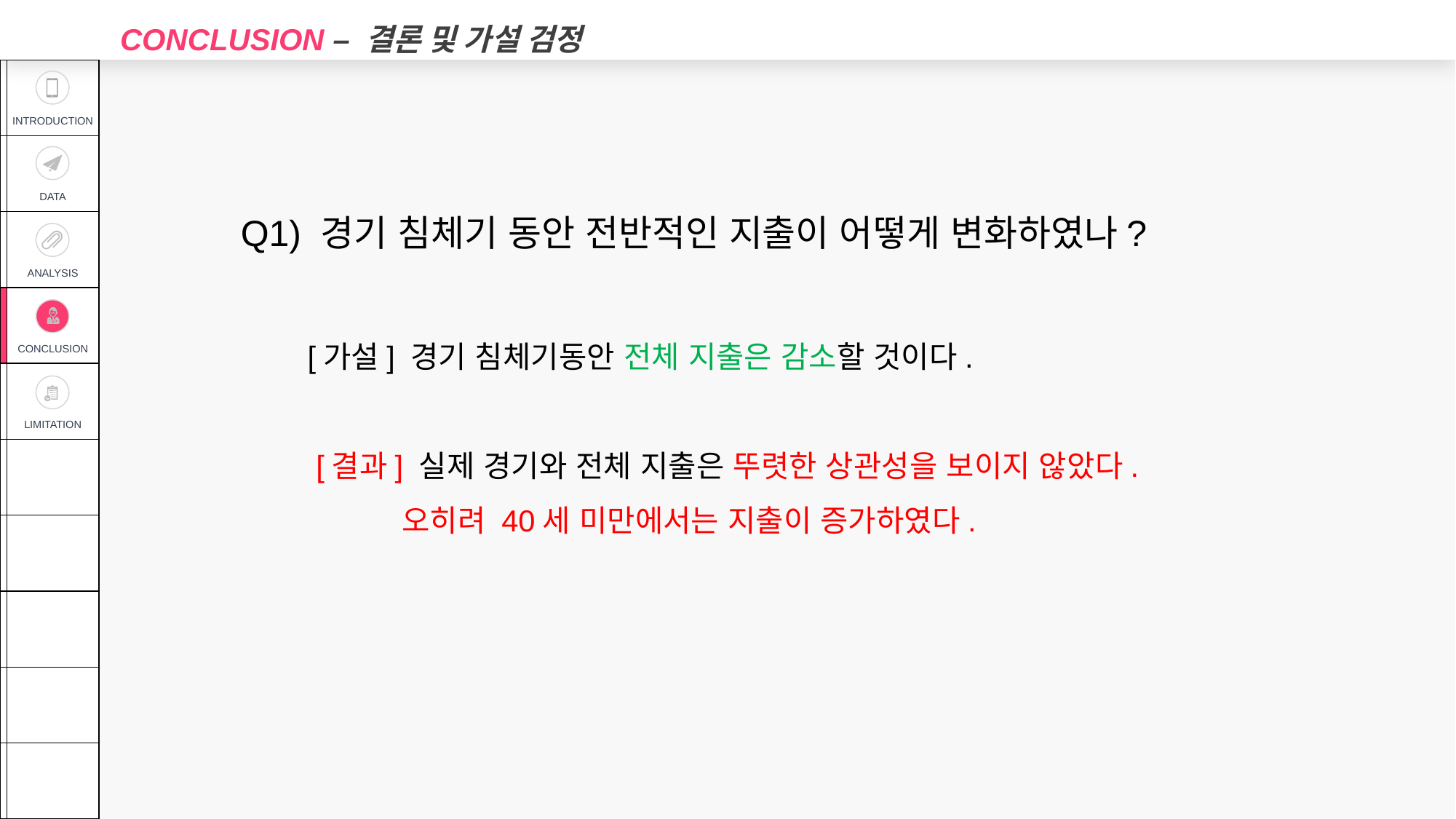

CONCLUSION – 결론 및 가설 검정
|  | INTRODUCTION |
| --- | --- |
|  | DATA |
|  | ANALYSIS |
|  | CONCLUSION |
|  | LIMITATION |
|  |  |
|  |  |
|  |  |
|  |  |
|  |  |

Q1) 경기 침체기 동안 전반적인 지출이 어떻게 변화하였나?

        [가설] 경기 침체기동안 전체 지출은 감소할 것이다.

         [결과] 실제 경기와 전체 지출은 뚜렷한 상관성을 보이지 않았다.
                  오히려 40세 미만에서는 지출이 증가하였다.